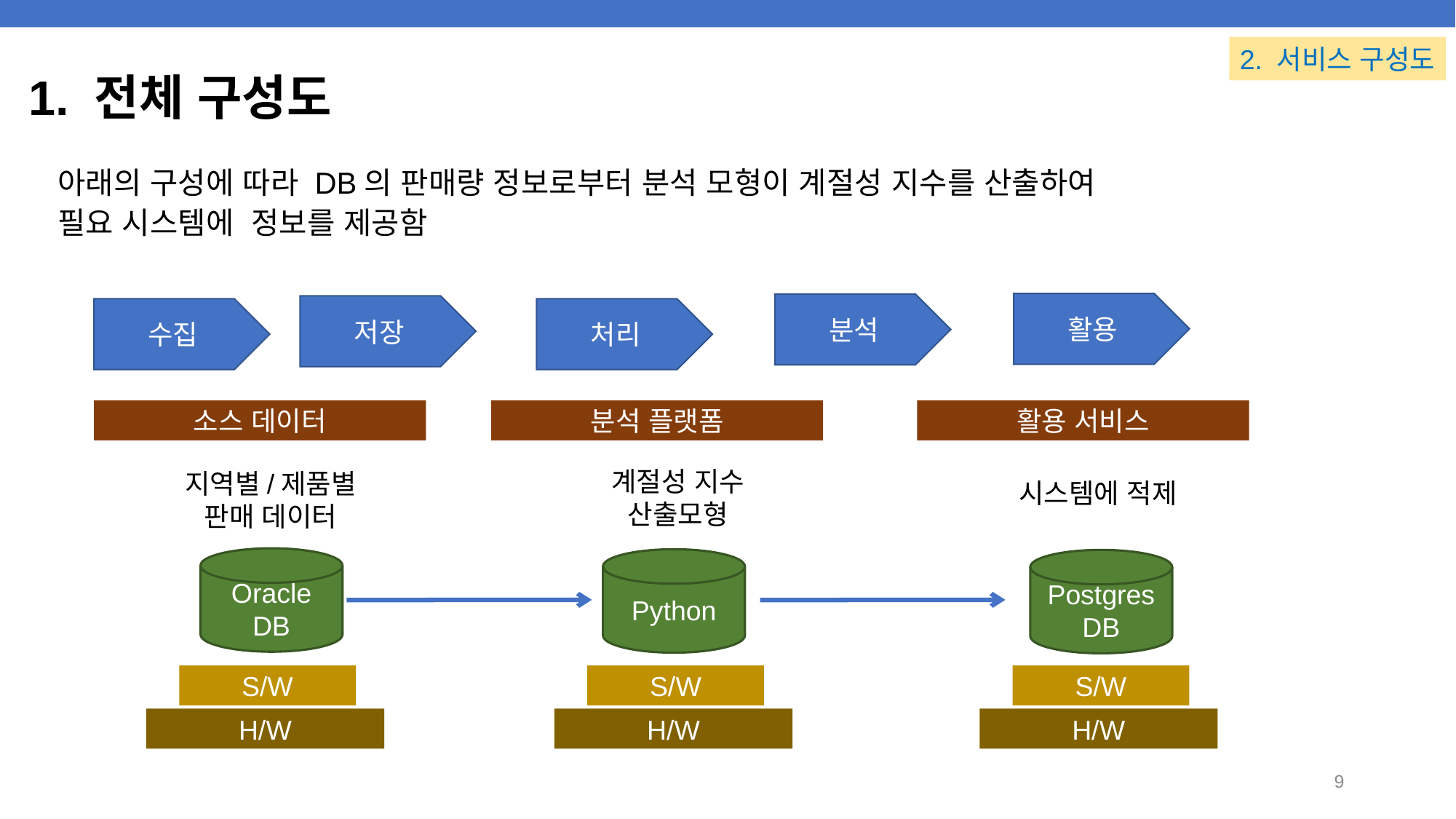

2. 서비스 구성도
1. 전체 구성도
아래의 구성에 따라 DB의 판매량 정보로부터 분석 모형이 계절성 지수를 산출하여
필요 시스템에  정보를 제공함
활용
분석
저장
수집
처리
소스 데이터
분석 플랫폼
활용 서비스
계절성 지수
산출모형
지역별/제품별
판매 데이터
시스템에 적제
Oracle
DB
Python
Postgres
DB
S/W
S/W
S/W
H/W
H/W
H/W
9